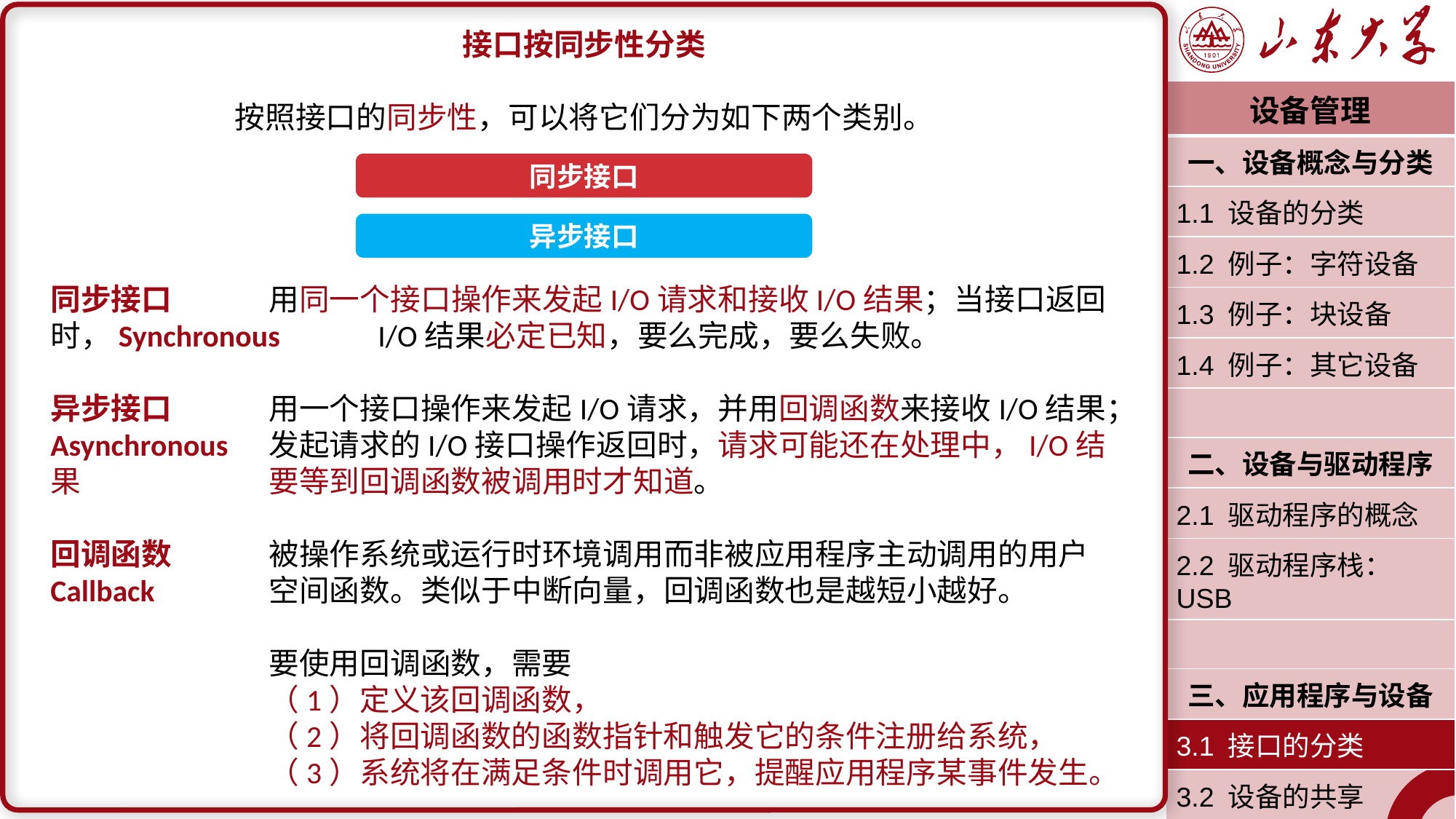

接口按同步性分类

按照接口的同步性，可以将它们分为如下两个类别。

同步接口	用同一个接口操作来发起I/O请求和接收I/O结果；当接口返回时，Synchronous	I/O结果必定已知，要么完成，要么失败。

异步接口	用一个接口操作来发起I/O请求，并用回调函数来接收I/O结果；Asynchronous	发起请求的I/O接口操作返回时，请求可能还在处理中，I/O结果		要等到回调函数被调用时才知道。

回调函数	被操作系统或运行时环境调用而非被应用程序主动调用的用户
Callback		空间函数。类似于中断向量，回调函数也是越短小越好。

		要使用回调函数，需要
		（1）定义该回调函数，
		（2）将回调函数的函数指针和触发它的条件注册给系统，
		（3）系统将在满足条件时调用它，提醒应用程序某事件发生。
| 设备管理 |
| --- |
| 一、设备概念与分类 |
| 1.1 设备的分类 |
| 1.2 例子：字符设备 |
| 1.3 例子：块设备 |
| 1.4 例子：其它设备 |
|  |
| 二、设备与驱动程序 |
| 2.1 驱动程序的概念 |
| 2.2 驱动程序栈：USB |
|  |
| 三、应用程序与设备 |
| 3.1 接口的分类 |
| 3.2 设备的共享 |
| 潘润宇 2023.04 |
同步接口
异步接口